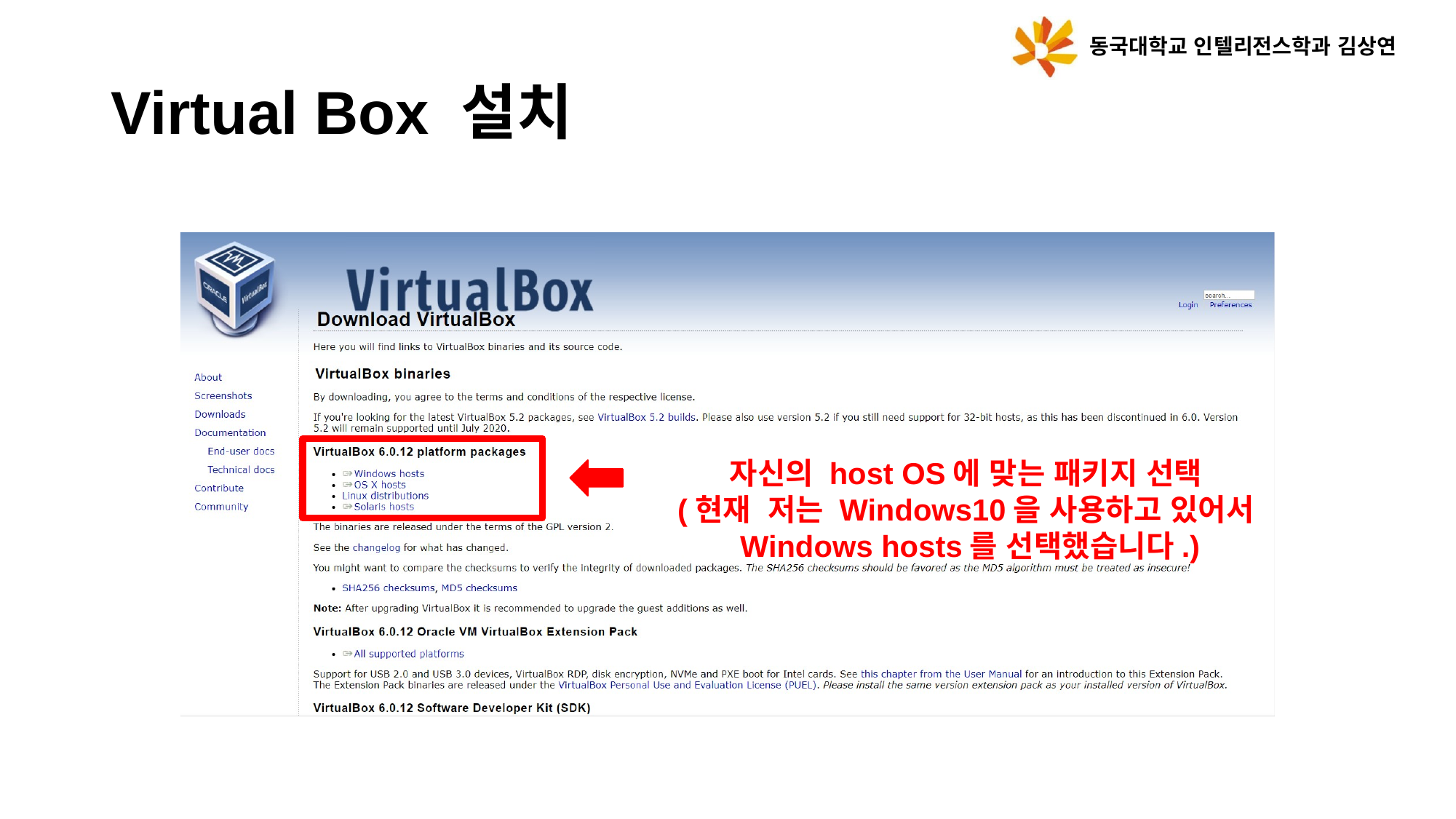

동국대학교 인텔리전스학과 김상연
# Virtual Box 설치

자신의 host OS에 맞는 패키지 선택
(현재  저는 Windows10을 사용하고 있어서  Windows hosts를 선택했습니다.)